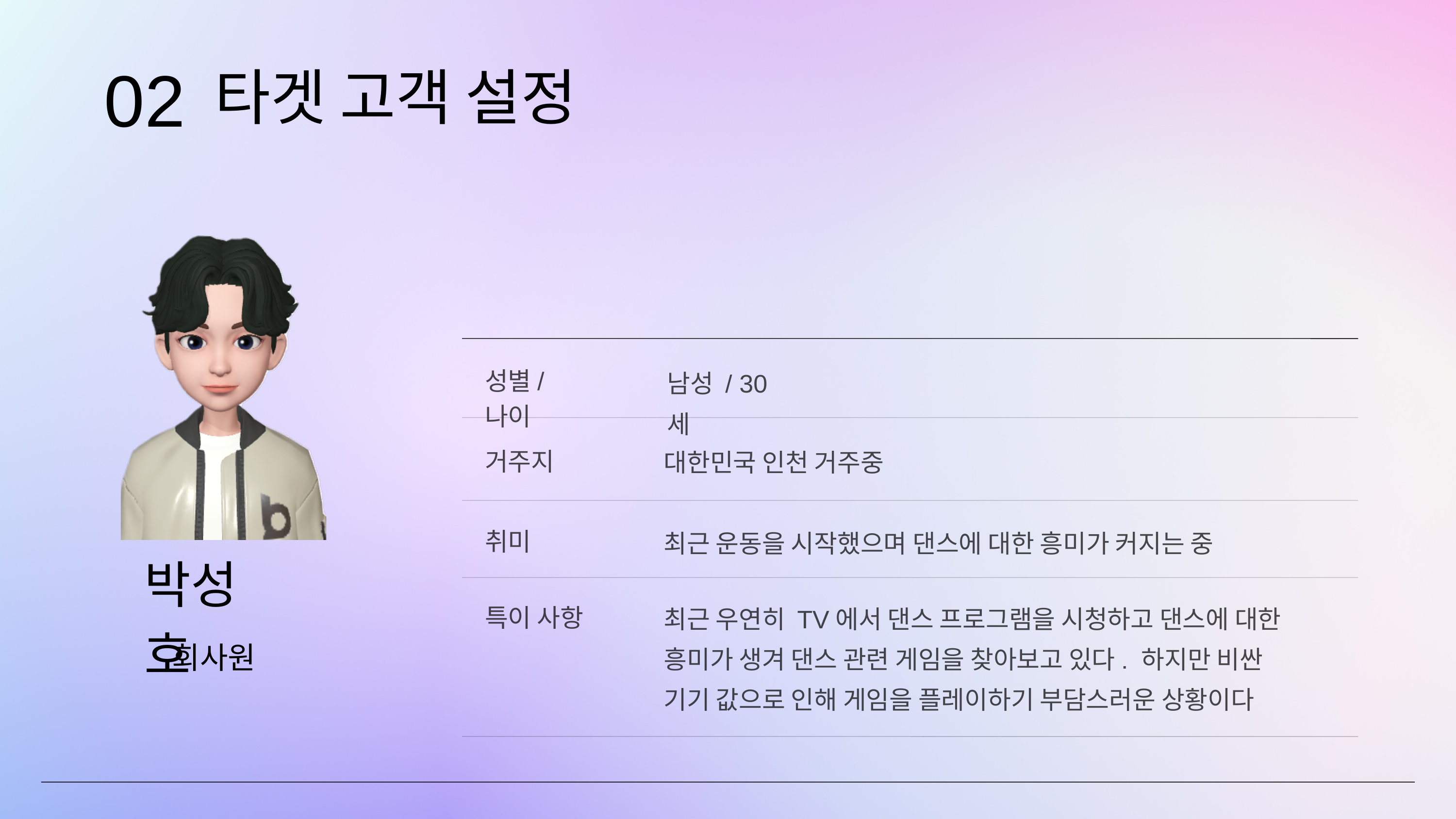

02
타겟 고객 설정

남성 / 30세
성별/ 나이

대한민국 인천 거주중
거주지

최근 운동을 시작했으며 댄스에 대한 흥미가 커지는 중
취미
박성호

최근 우연히 TV에서 댄스 프로그램을 시청하고 댄스에 대한 흥미가 생겨 댄스 관련 게임을 찾아보고 있다. 하지만 비싼
기기 값으로 인해 게임을 플레이하기 부담스러운 상황이다
특이 사항
회사원